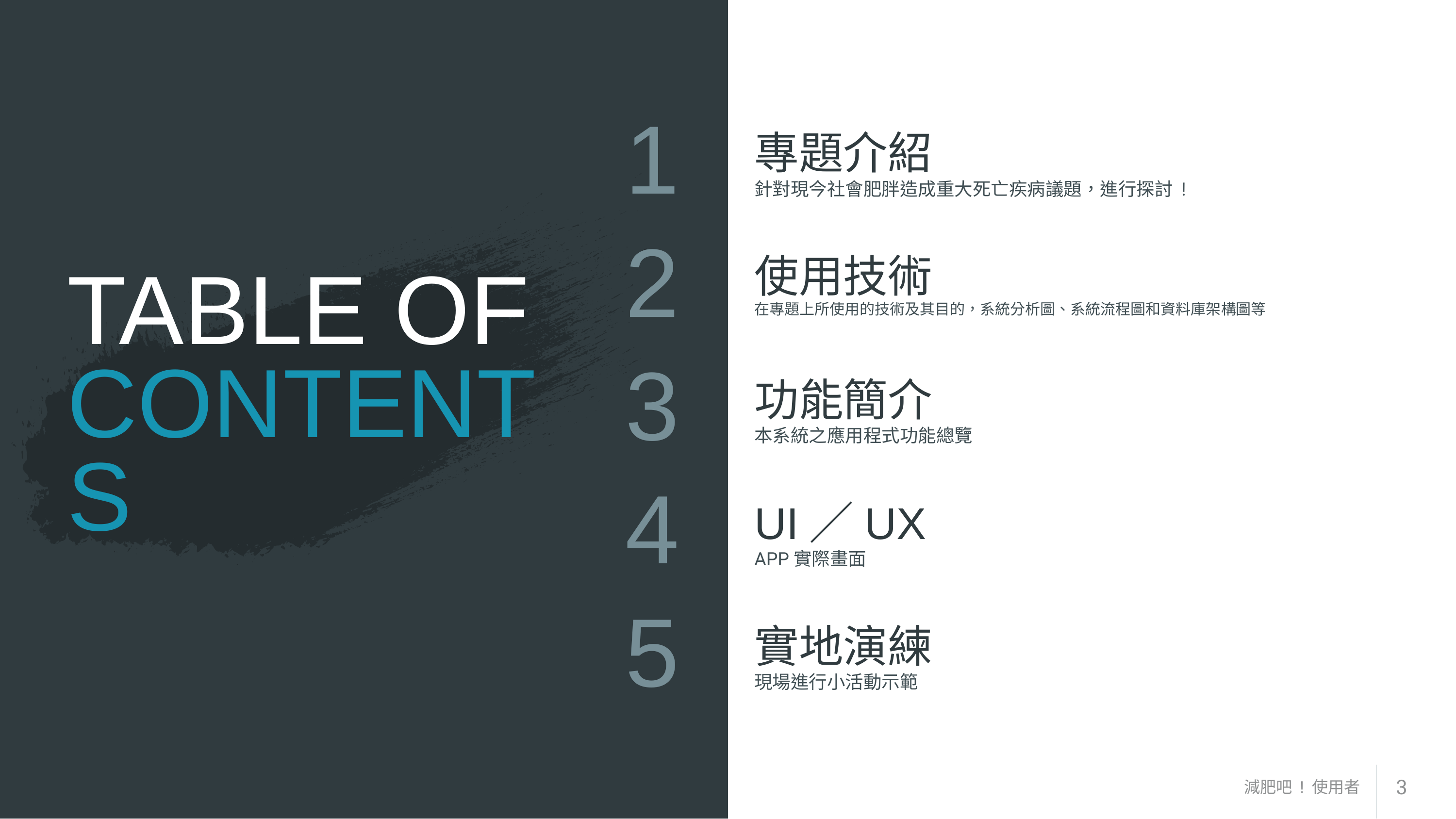

1
專題介紹
針對現今社會肥胖造成重大死亡疾病議題，進行探討 !
2
使用技術
# TABLE OF CONTENTS
在專題上所使用的技術及其目的，系統分析圖、系統流程圖和資料庫架構圖等
3
功能簡介
本系統之應用程式功能總覽
4
UI／UX
APP實際畫面
5
實地演練
現場進行小活動示範
3
減肥吧 ! 使用者